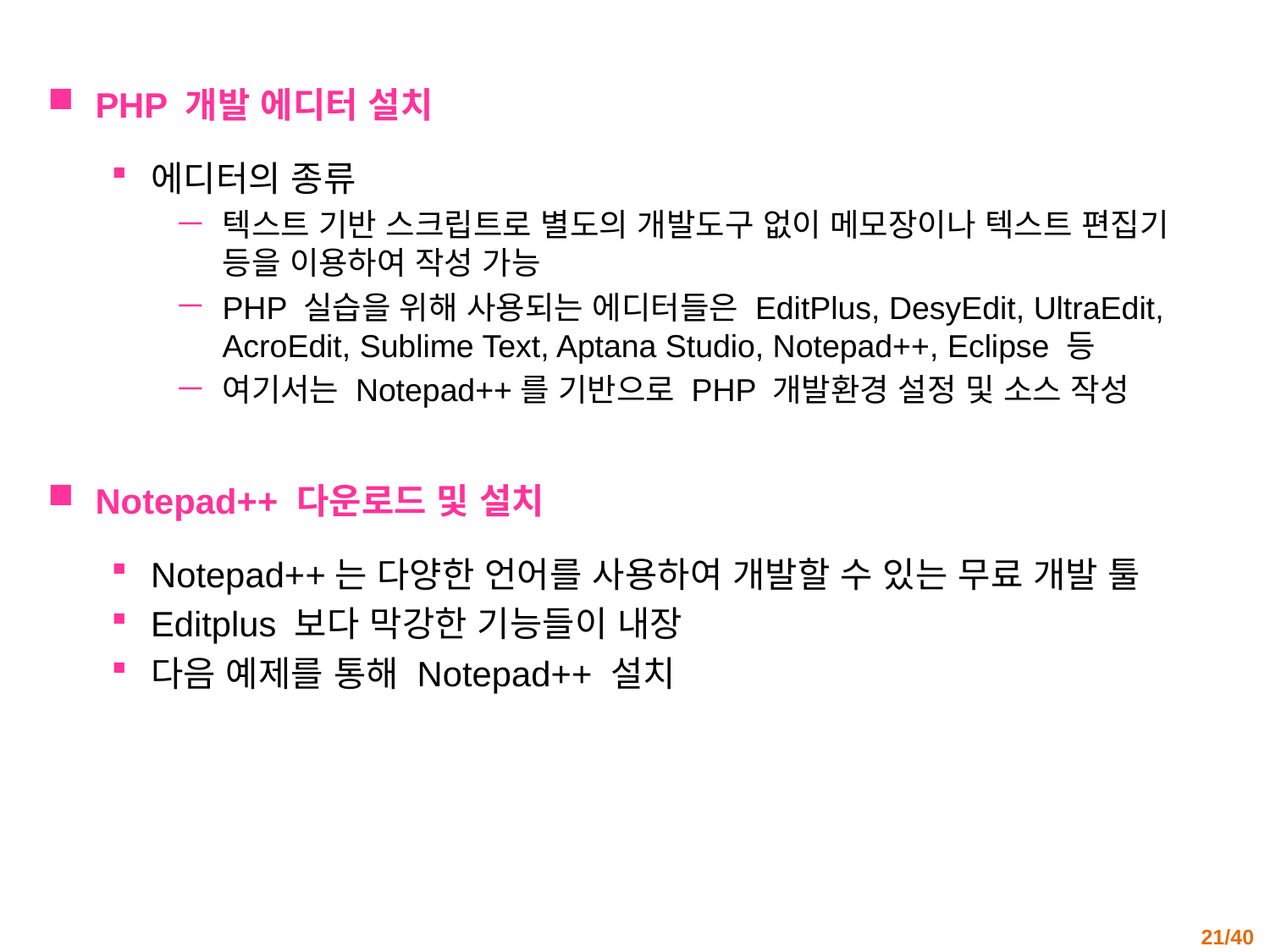

PHP 개발 에디터 설치

에디터의 종류
텍스트 기반 스크립트로 별도의 개발도구 없이 메모장이나 텍스트 편집기 등을 이용하여 작성 가능
PHP 실습을 위해 사용되는 에디터들은 EditPlus, DesyEdit, UltraEdit, AcroEdit, Sublime Text, Aptana Studio, Notepad++, Eclipse 등
여기서는 Notepad++를 기반으로 PHP 개발환경 설정 및 소스 작성

Notepad++ 다운로드 및 설치

Notepad++는 다양한 언어를 사용하여 개발할 수 있는 무료 개발 툴
Editplus 보다 막강한 기능들이 내장
다음 예제를 통해 Notepad++ 설치